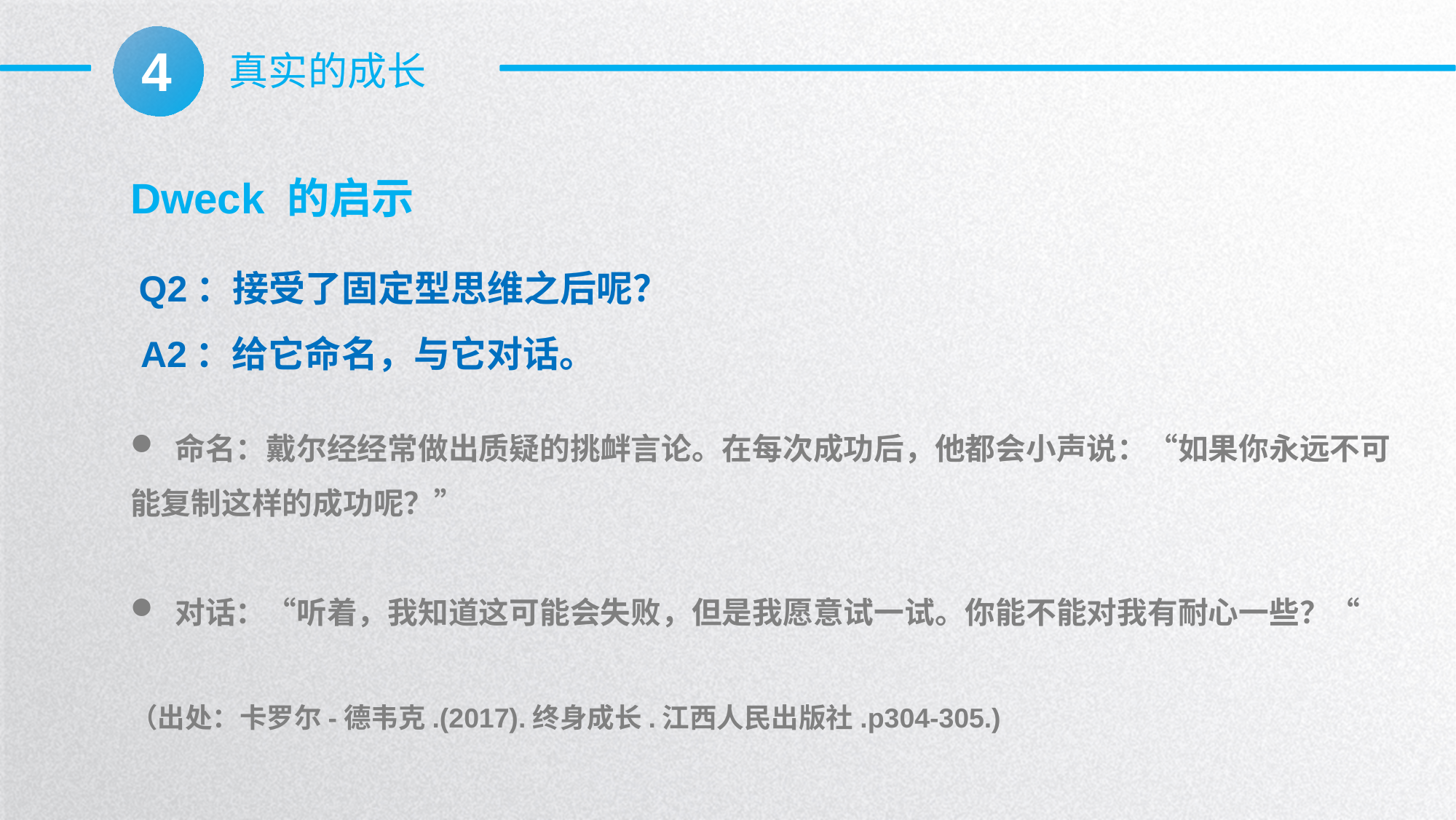

4
真实的成长

Dweck 的启示
 Q2：接受了固定型思维之后呢？
 A2：给它命名，与它对话。

 命名：戴尔经经常做出质疑的挑衅言论。在每次成功后，他都会小声说：“如果你永远不可能复制这样的成功呢？”

 对话：“听着，我知道这可能会失败，但是我愿意试一试。你能不能对我有耐心一些？“

（出处：卡罗尔-德韦克.(2017).终身成长.江西人民出版社.p304-305.)